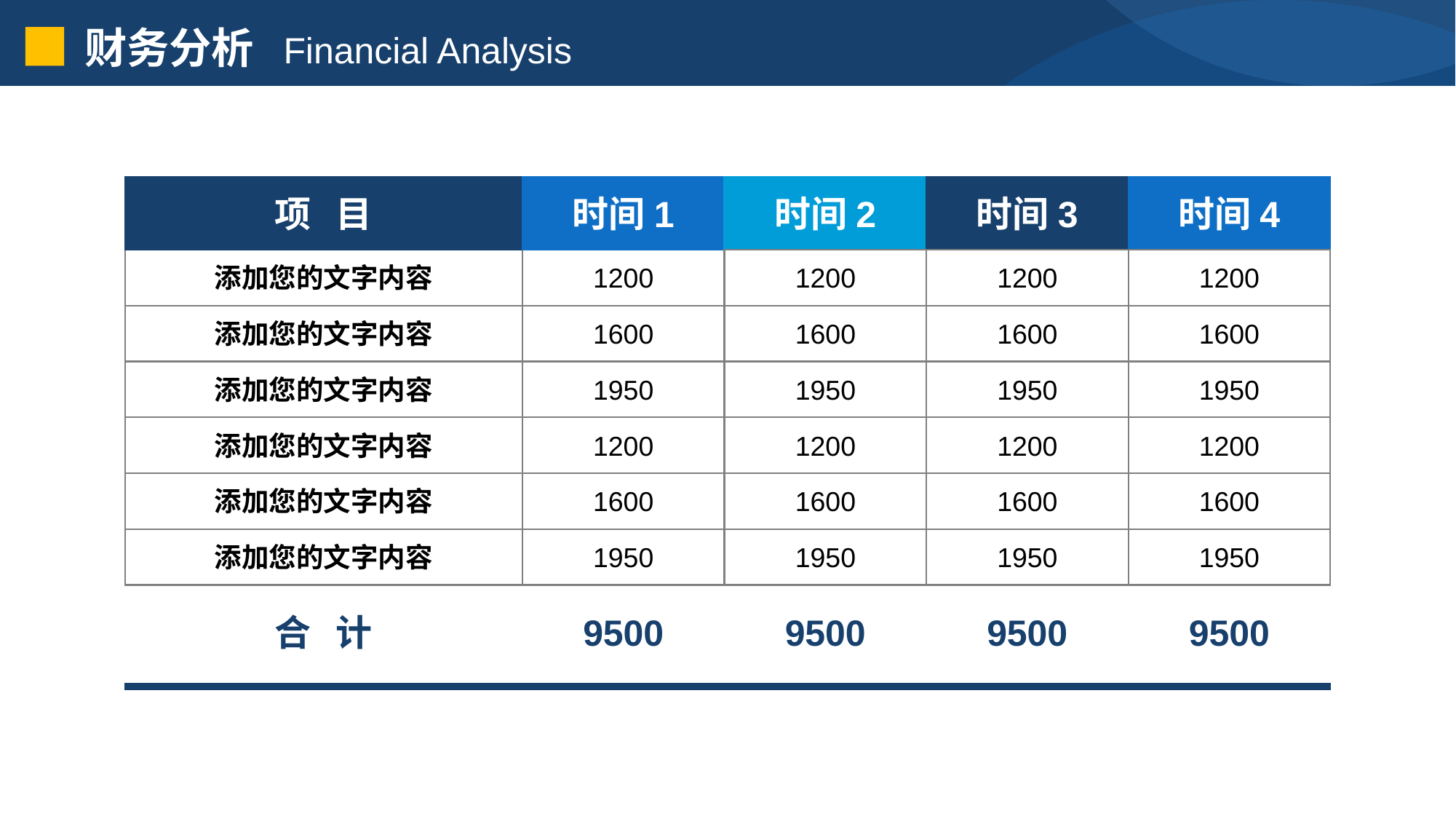

财务分析  Financial Analysis

项   目
时间1
时间2
时间3
时间4

添加您的文字内容
1200
1200
1200
1200

添加您的文字内容
1600
1600
1600
1600

添加您的文字内容
1950
1950
1950
1950

添加您的文字内容
1200
1200
1200
1200

添加您的文字内容
1600
1600
1600
1600

添加您的文字内容
1950
1950
1950
1950
合   计
9500
9500
9500
9500